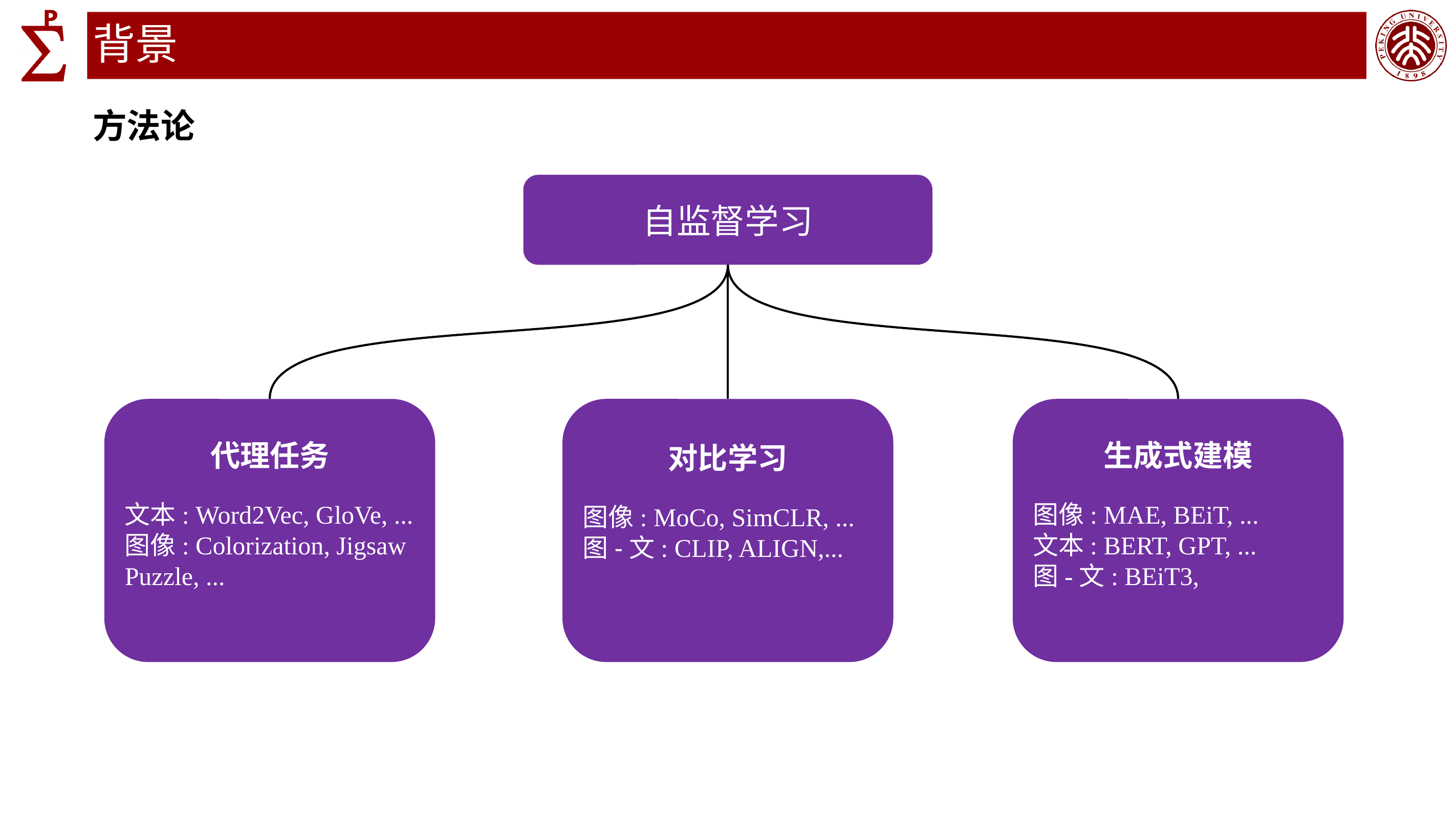

# 背景
方法论
自监督学习

对比学习

图像: MoCo, SimCLR, ...
图-文: CLIP, ALIGN,...

生成式建模

图像: MAE, BEiT, ...
文本: BERT, GPT, ...
图-文: BEiT3,
代理任务

文本: Word2Vec, GloVe, ...
图像: Colorization, Jigsaw Puzzle, ...